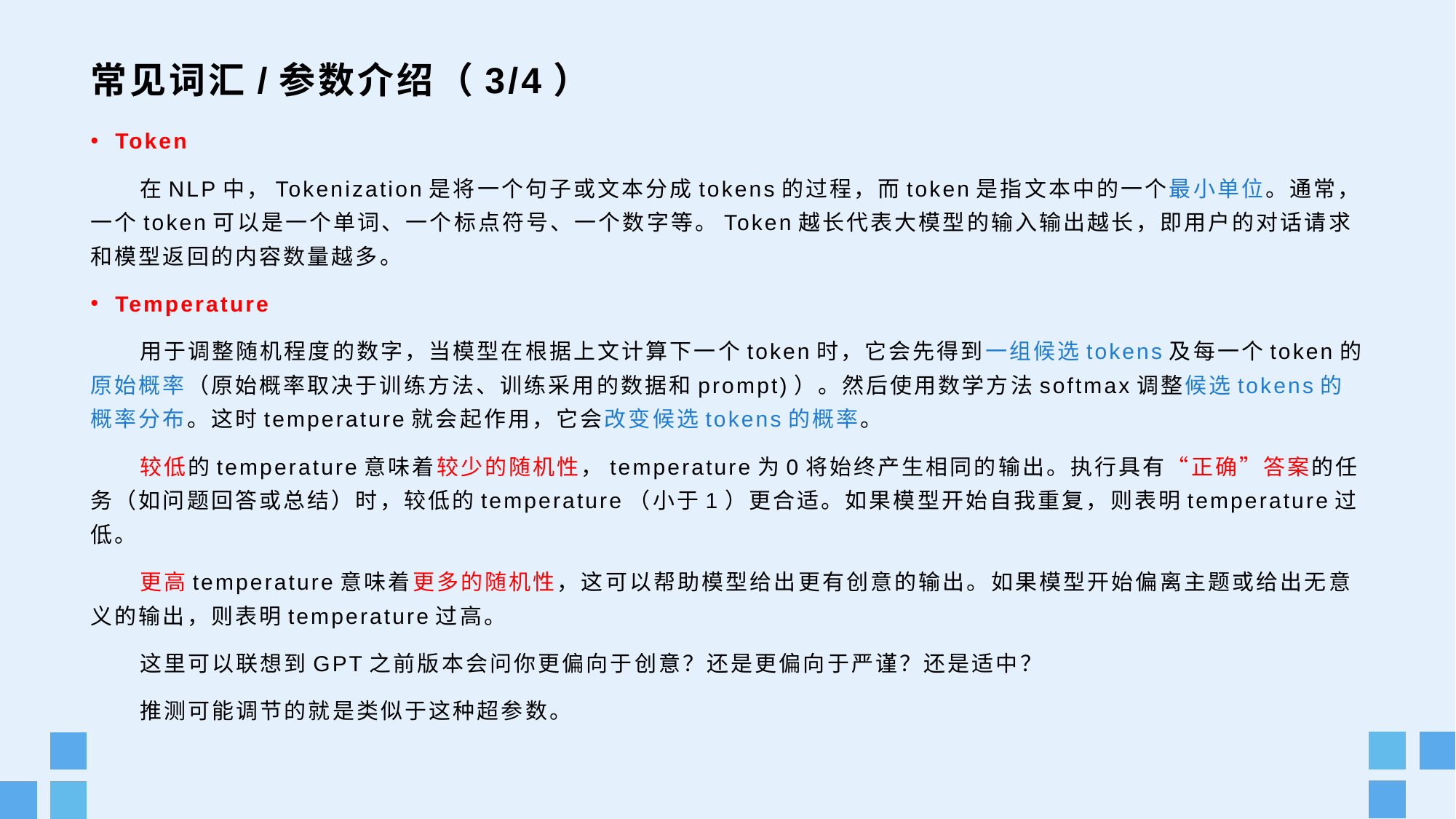

# 常见词汇/参数介绍（3/4）
Token
在NLP中，Tokenization是将一个句子或文本分成tokens的过程，而token是指文本中的一个最小单位。通常，一个token可以是一个单词、一个标点符号、一个数字等。Token越长代表大模型的输入输出越长，即用户的对话请求和模型返回的内容数量越多。
Temperature
用于调整随机程度的数字，当模型在根据上文计算下一个token时，它会先得到一组候选tokens及每一个token的原始概率（原始概率取决于训练方法、训练采用的数据和prompt)）。然后使用数学方法softmax调整候选tokens的概率分布。这时temperature就会起作用，它会改变候选tokens的概率。
较低的temperature意味着较少的随机性，temperature为0将始终产生相同的输出。执行具有“正确”答案的任务（如问题回答或总结）时，较低的temperature（小于1）更合适。如果模型开始自我重复，则表明temperature过低。
更高temperature意味着更多的随机性，这可以帮助模型给出更有创意的输出。如果模型开始偏离主题或给出无意义的输出，则表明temperature过高。
这里可以联想到GPT之前版本会问你更偏向于创意？还是更偏向于严谨？还是适中？
推测可能调节的就是类似于这种超参数。